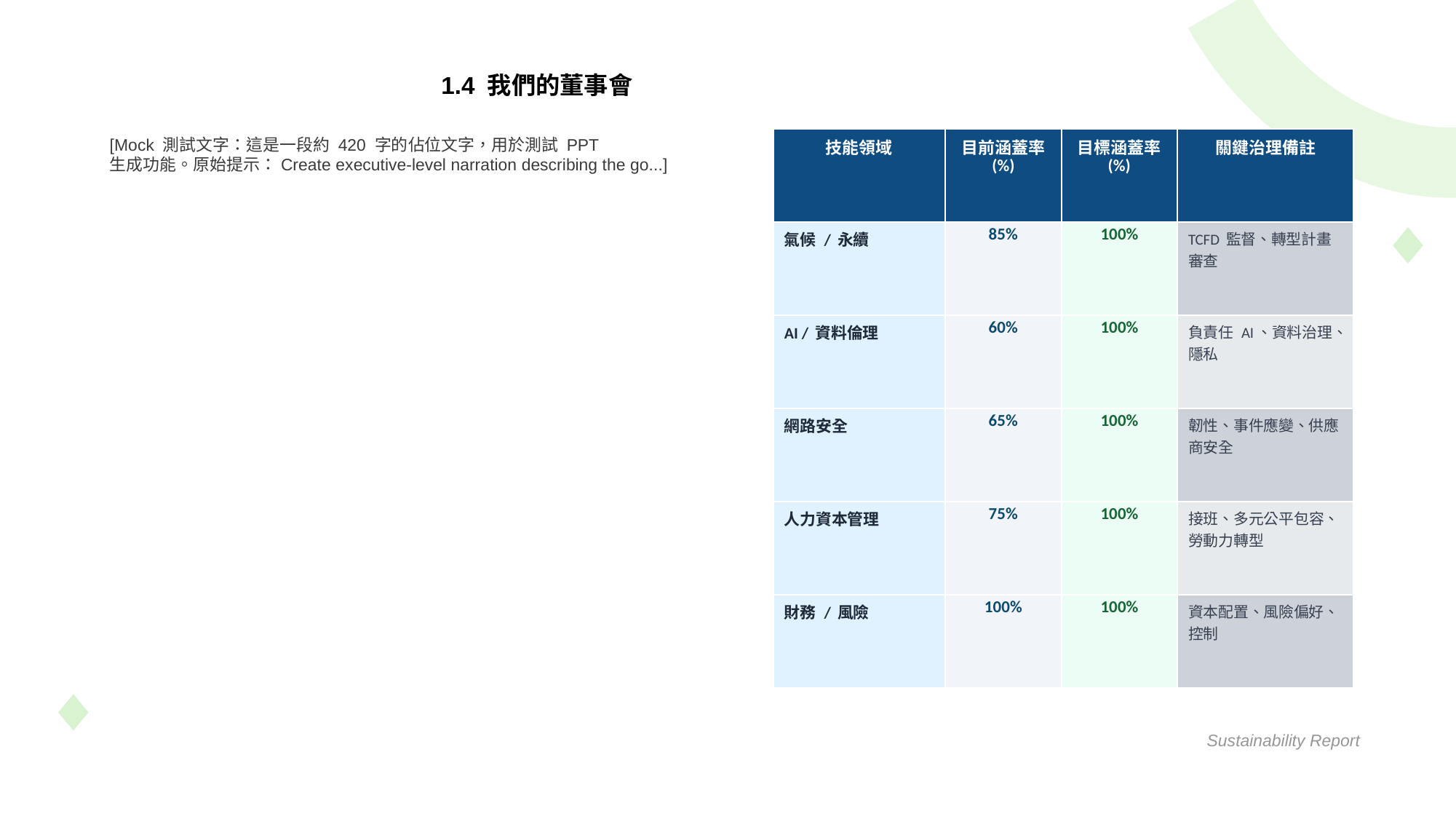

1.4 我們的董事會
[Mock 測試文字：這是一段約 420 字的佔位文字，用於測試 PPT
生成功能。原始提示：Create executive-level narration describing the go...]
| 技能領域 | 目前涵蓋率 (%) | 目標涵蓋率 (%) | 關鍵治理備註 |
| --- | --- | --- | --- |
| 氣候 / 永續 | 85% | 100% | TCFD 監督、轉型計畫審查 |
| AI / 資料倫理 | 60% | 100% | 負責任 AI、資料治理、隱私 |
| 網路安全 | 65% | 100% | 韌性、事件應變、供應商安全 |
| 人力資本管理 | 75% | 100% | 接班、多元公平包容、勞動力轉型 |
| 財務 / 風險 | 100% | 100% | 資本配置、風險偏好、控制 |
Sustainability Report